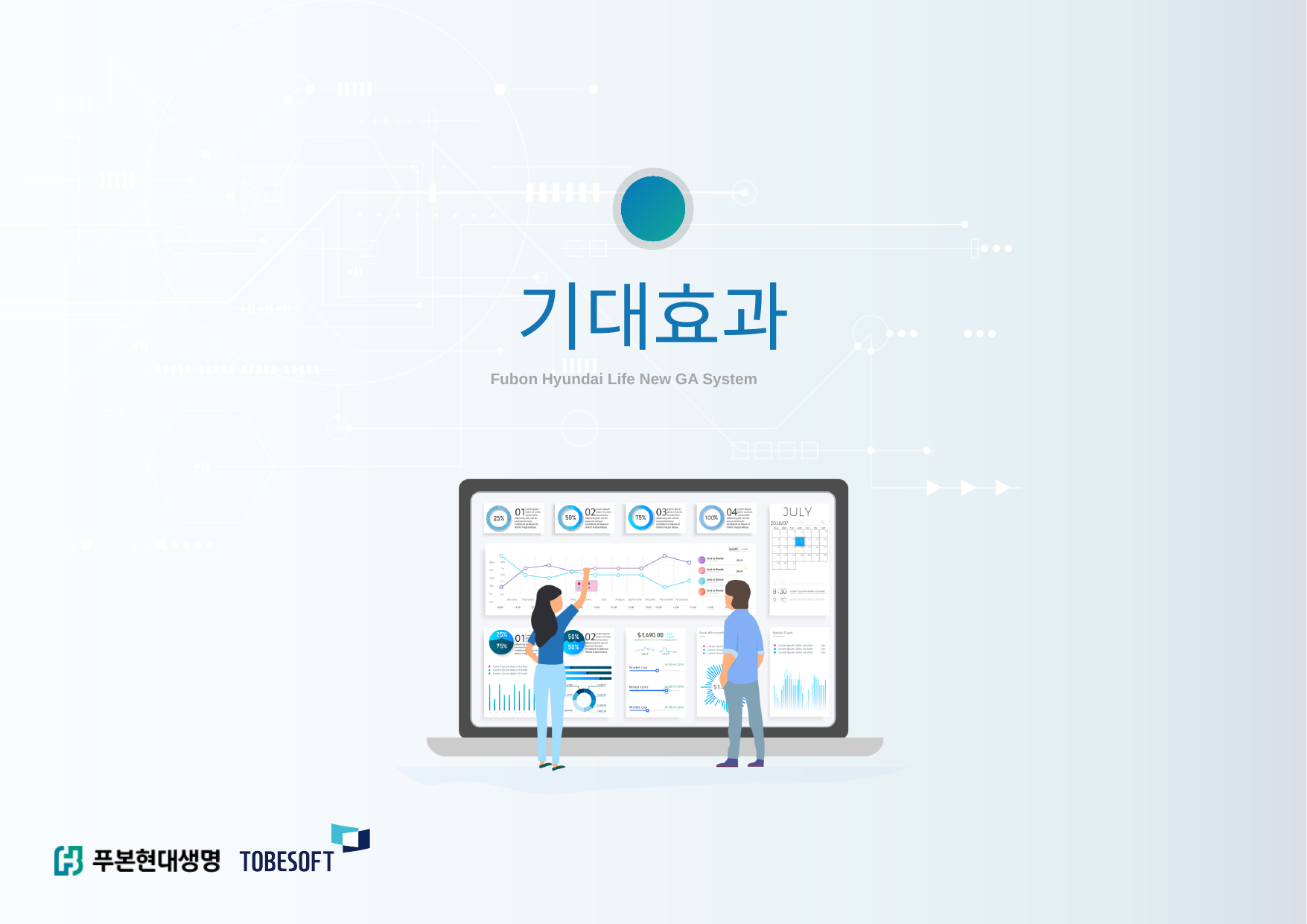

Ⅳ
기대효과
Fubon Hyundai Life New GA System